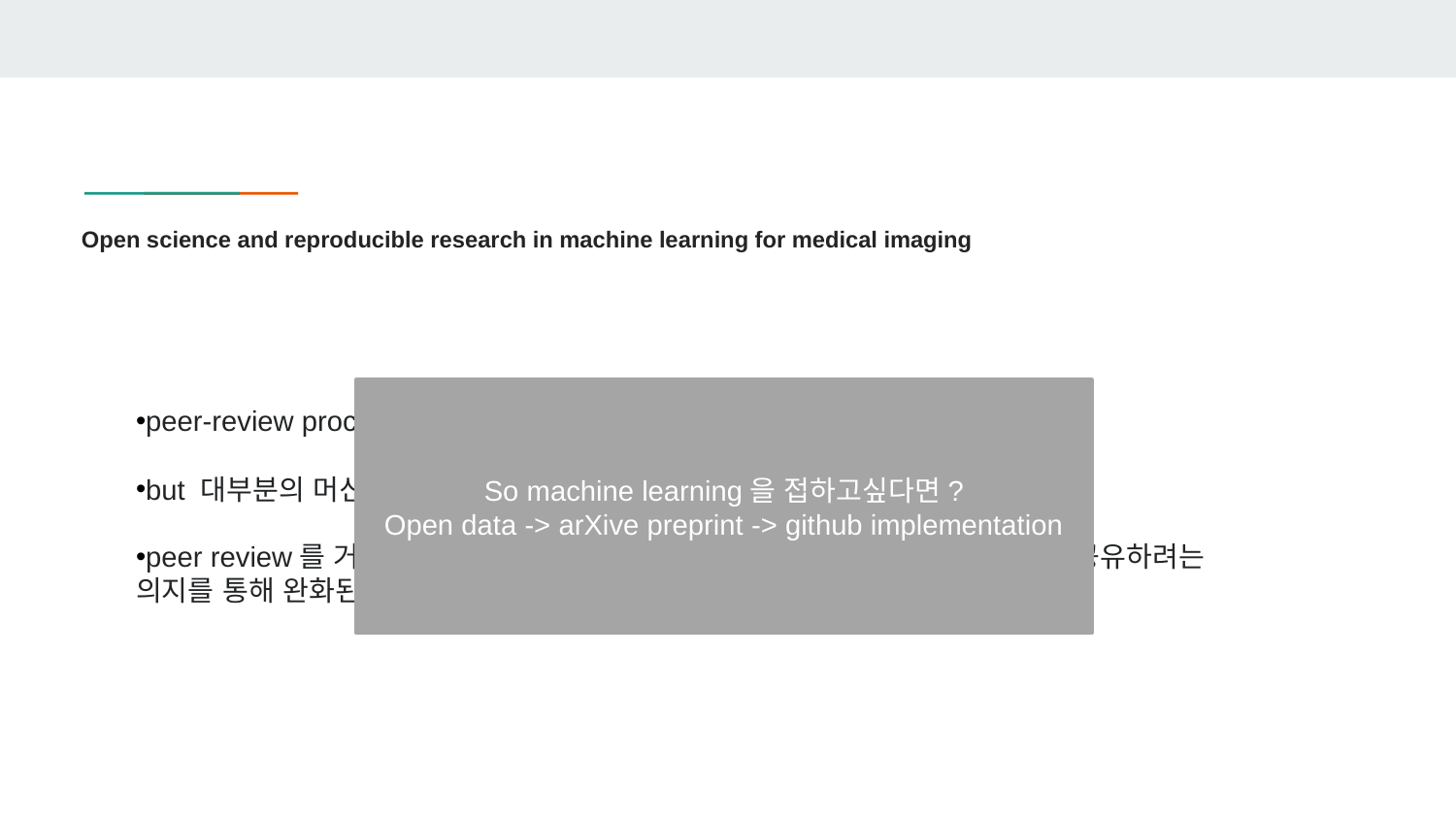

# Open science and reproducible research in machine learning for medical imaging
So machine learning을 접하고싶다면?
Open data -> arXive preprint -> github implementation
peer-review process

but 대부분의 머신러닝 논문이 pre-print로써만 이용 가능했다

peer review를 거치지 않는 것은 단점이 있지만, 연구자들이 코드와 데이터를 공유하려는 의지를 통해 완화된다.